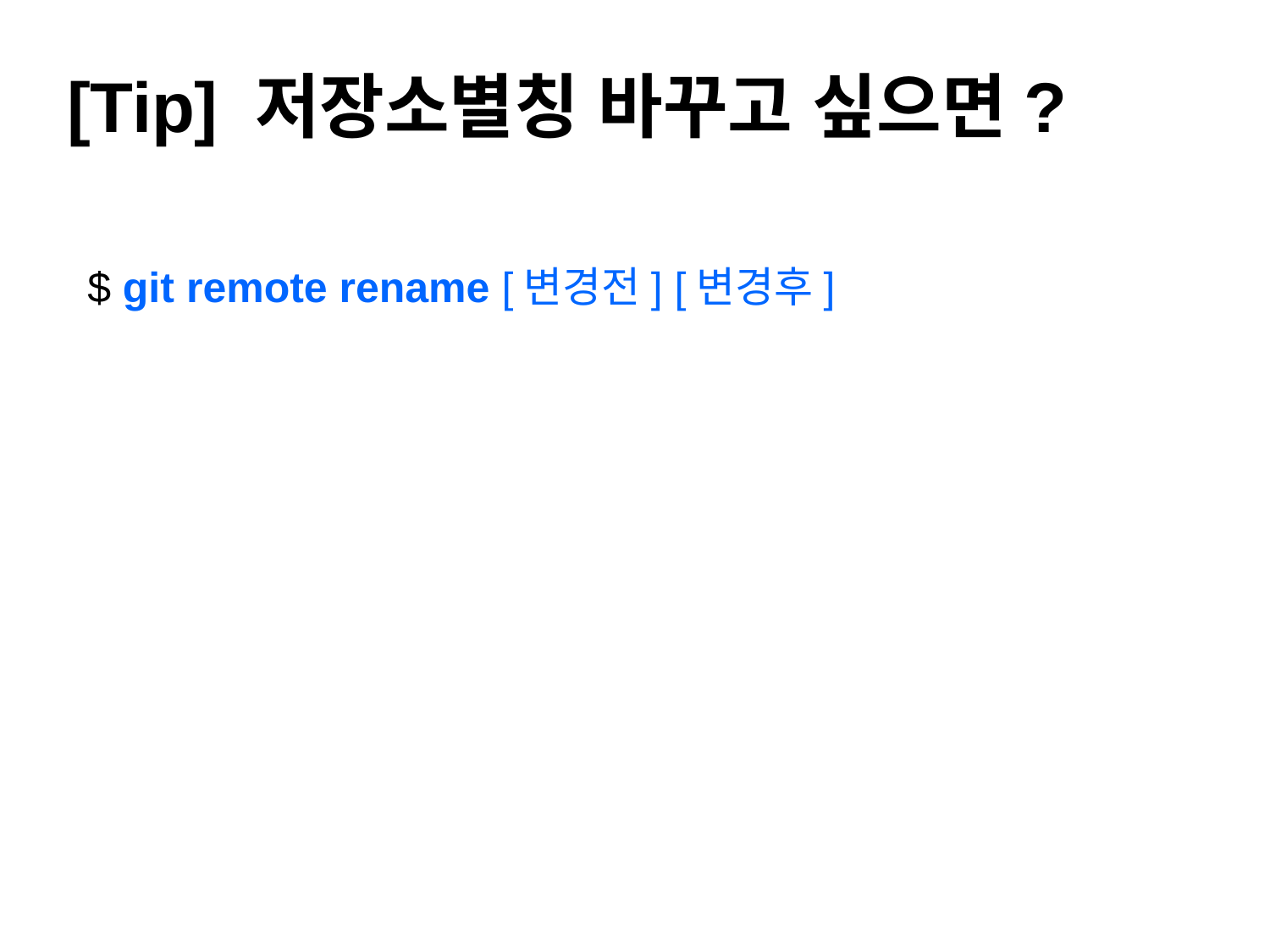

#
[Tip] 저장소별칭 바꾸고 싶으면?
$ git remote rename [변경전] [변경후]